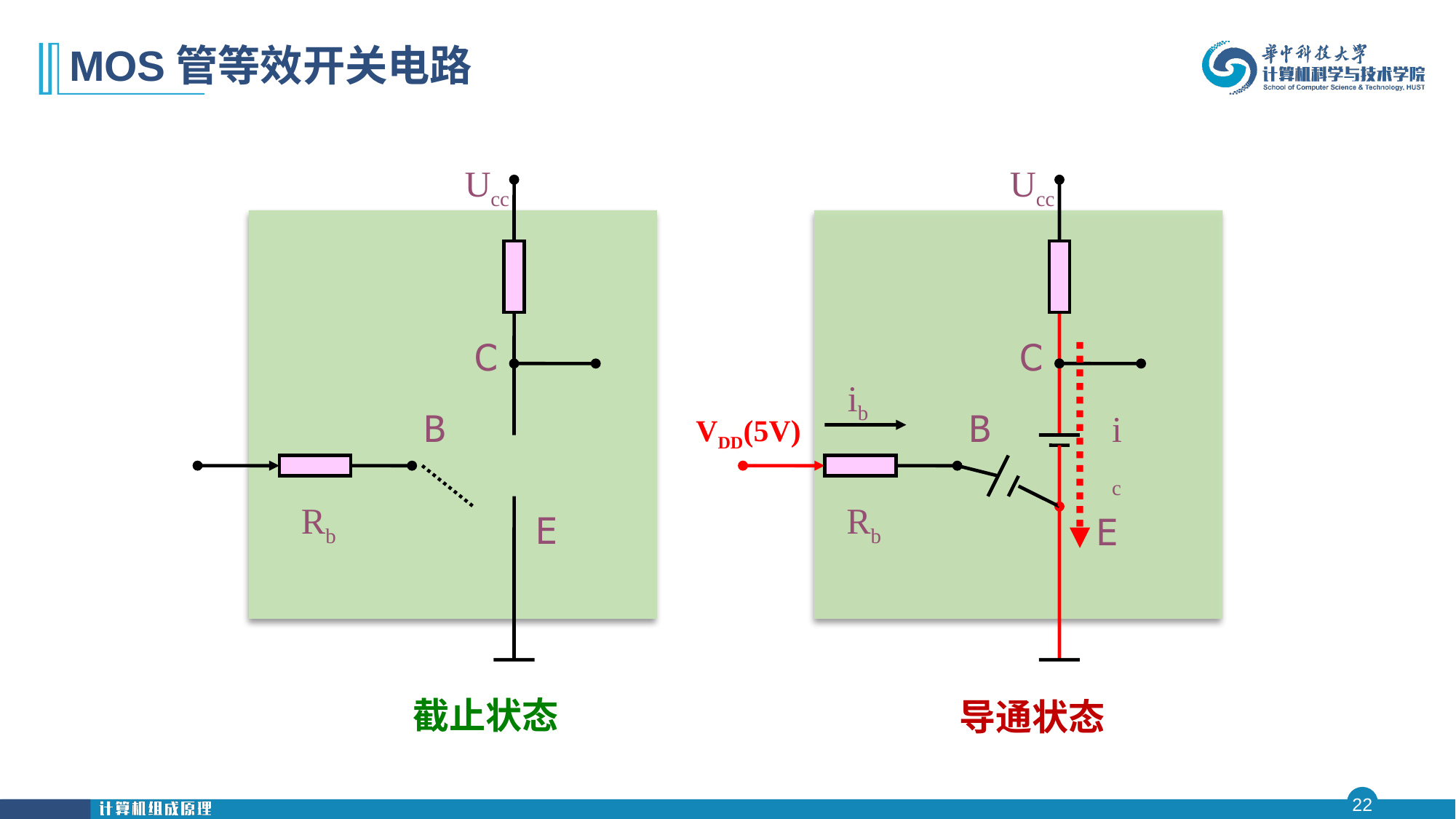

# MOS管等效开关电路
Ucc
Ucc

C

ib
B
i c
VDD(5V)

Rb

E

C

B

Rb

E

截止状态
导通状态